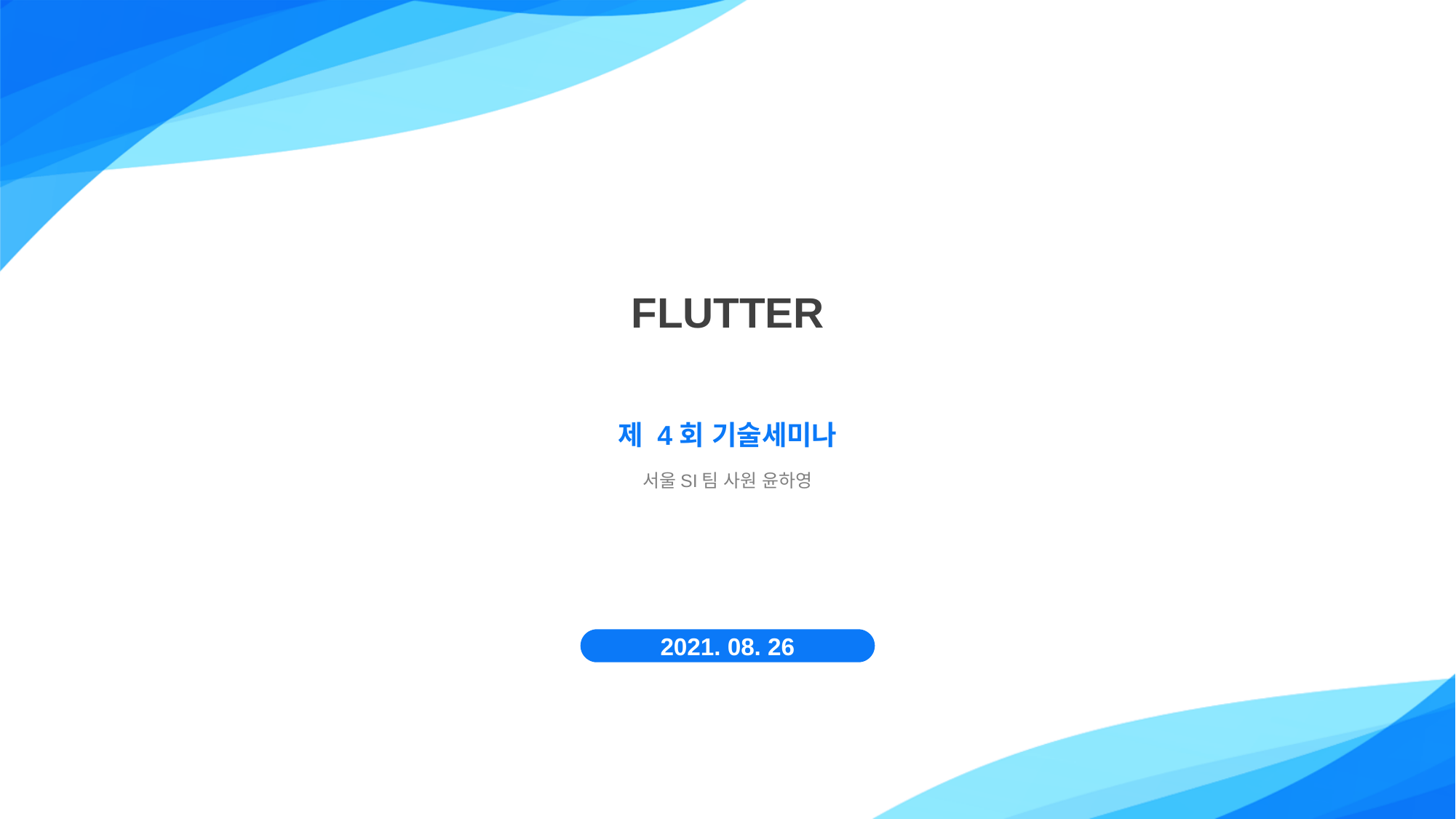

FLUTTER
제 4회 기술세미나
서울SI팀 사원 윤하영
2021. 08. 26